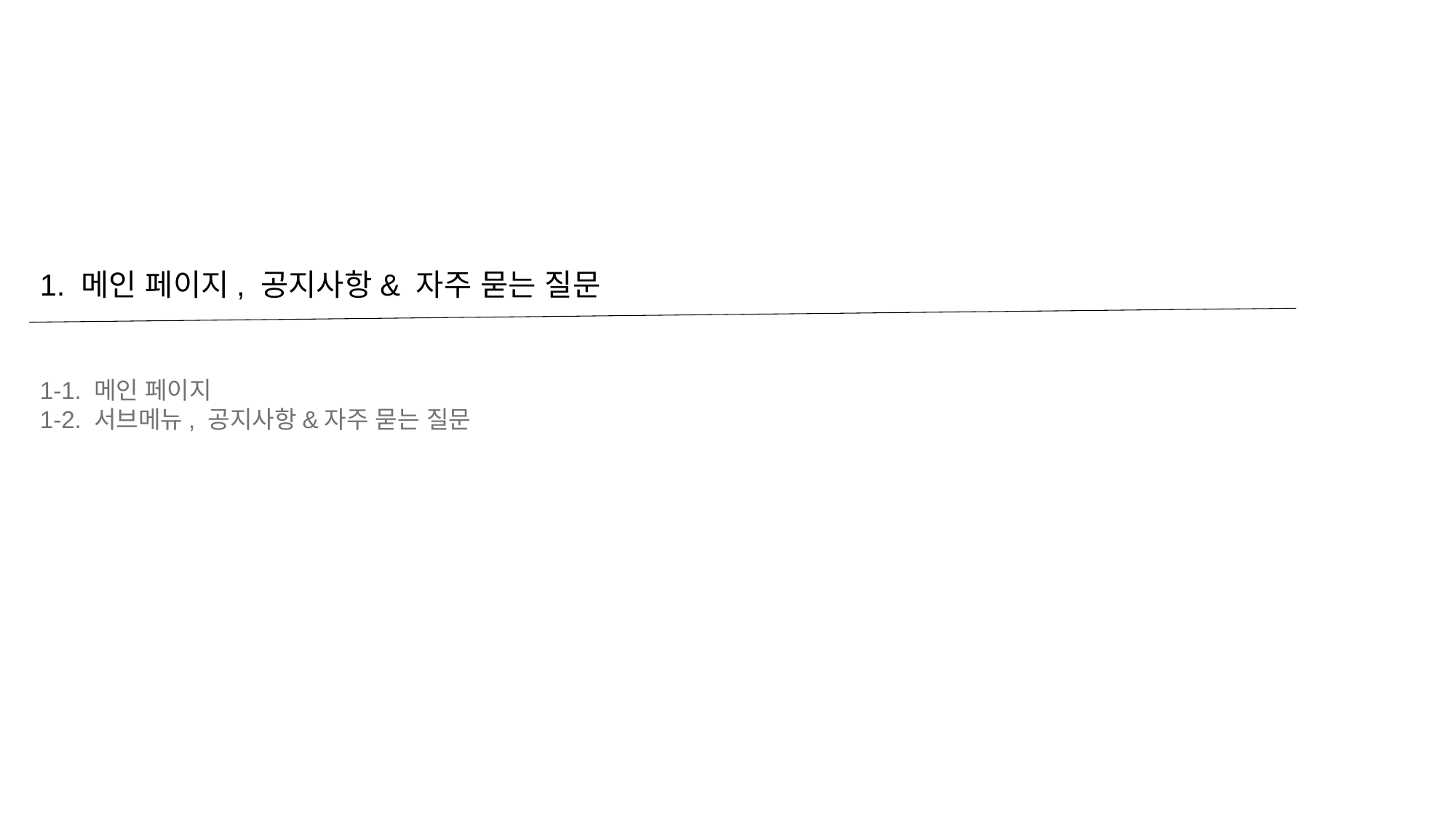

1. 메인 페이지, 공지사항& 자주 묻는 질문
1-1. 메인 페이지
1-2. 서브메뉴, 공지사항&자주 묻는 질문